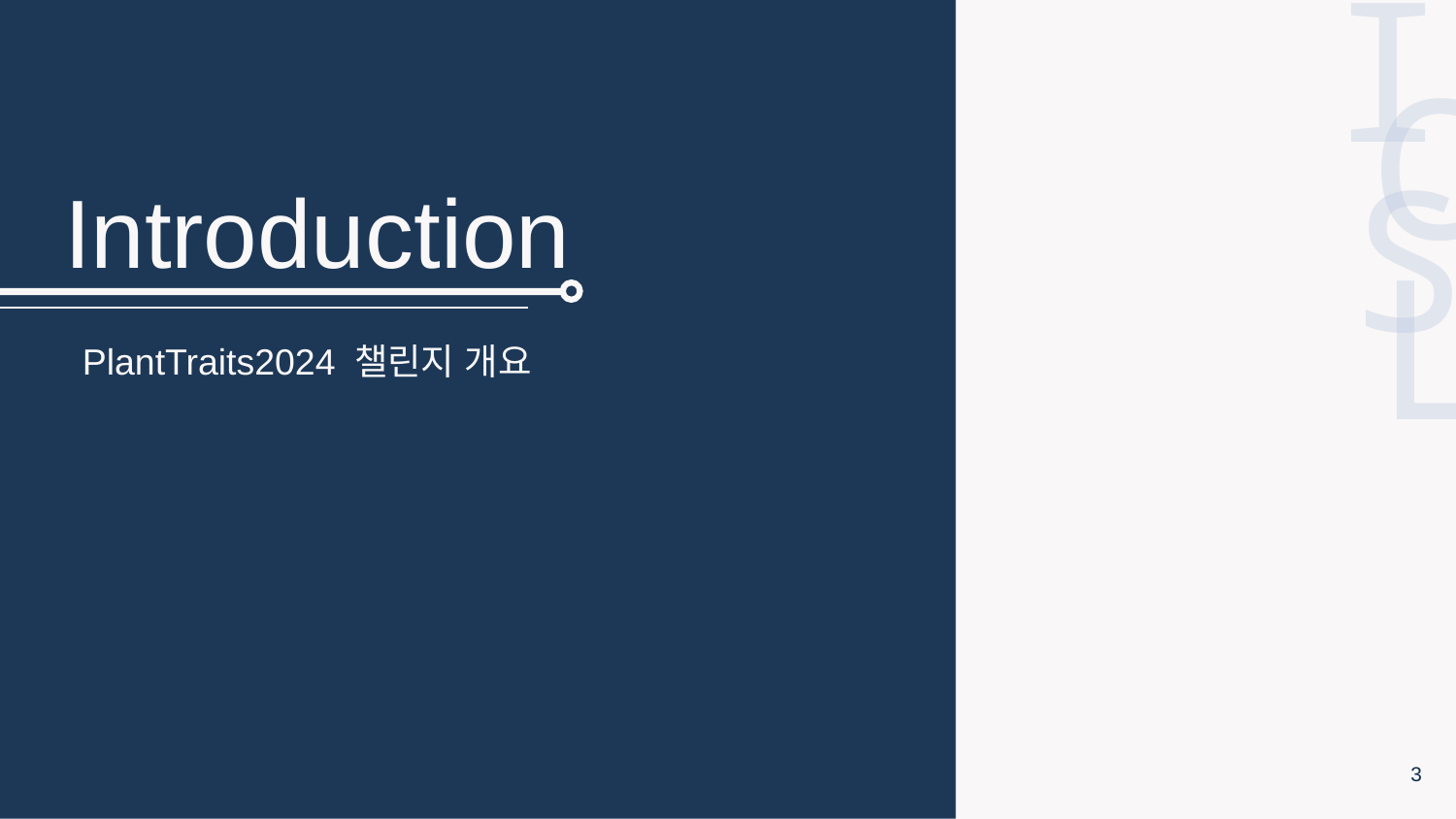

I
# Introduction
C
S
L

PlantTraits2024 챌린지 개요
3